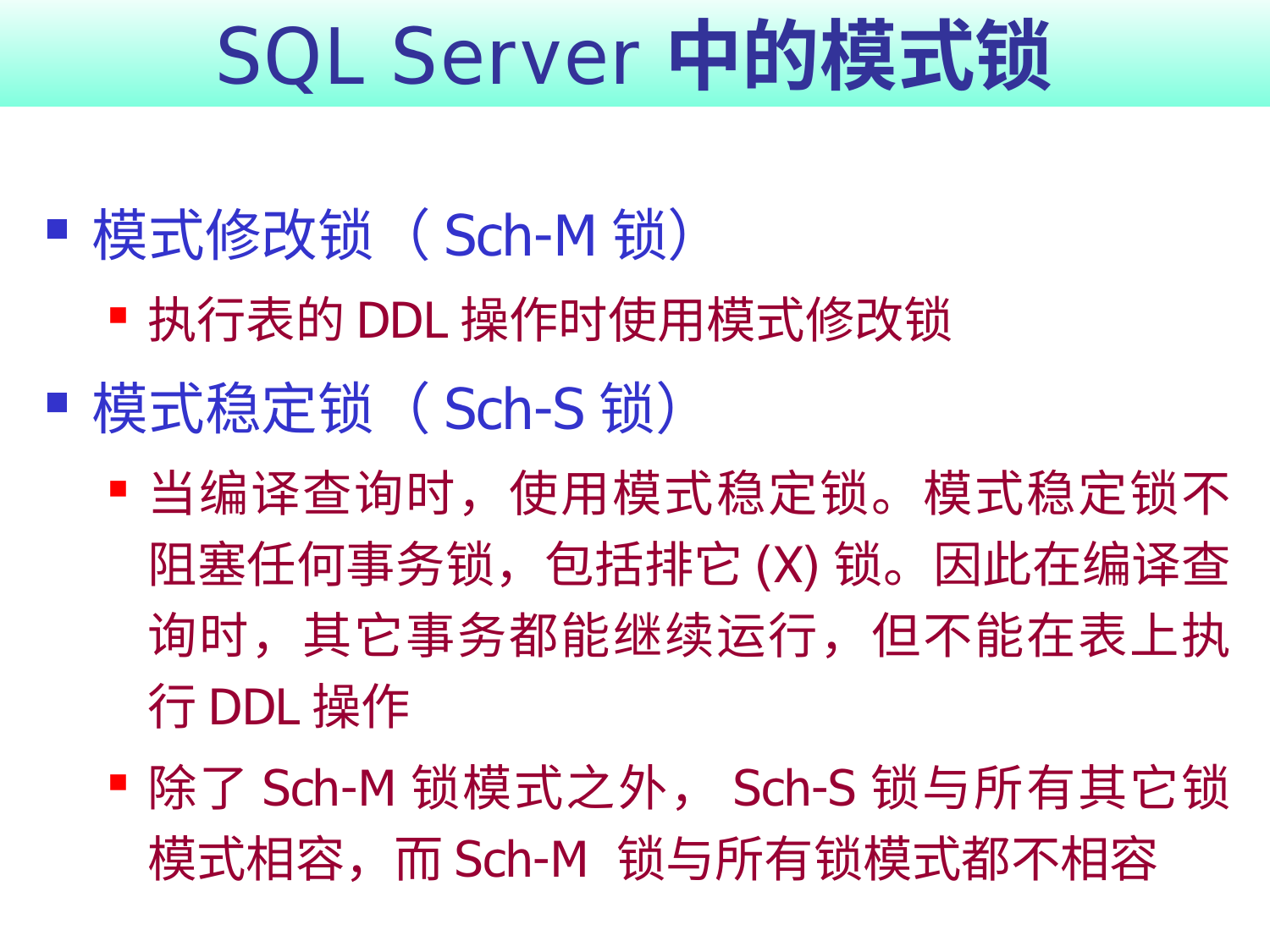

# SQL Server中的模式锁
模式修改锁（Sch-M锁）
执行表的DDL操作时使用模式修改锁
模式稳定锁（Sch-S锁）
当编译查询时，使用模式稳定锁。模式稳定锁不阻塞任何事务锁，包括排它(X)锁。因此在编译查询时，其它事务都能继续运行，但不能在表上执行DDL操作
除了Sch-M锁模式之外，Sch-S锁与所有其它锁模式相容，而Sch-M 锁与所有锁模式都不相容